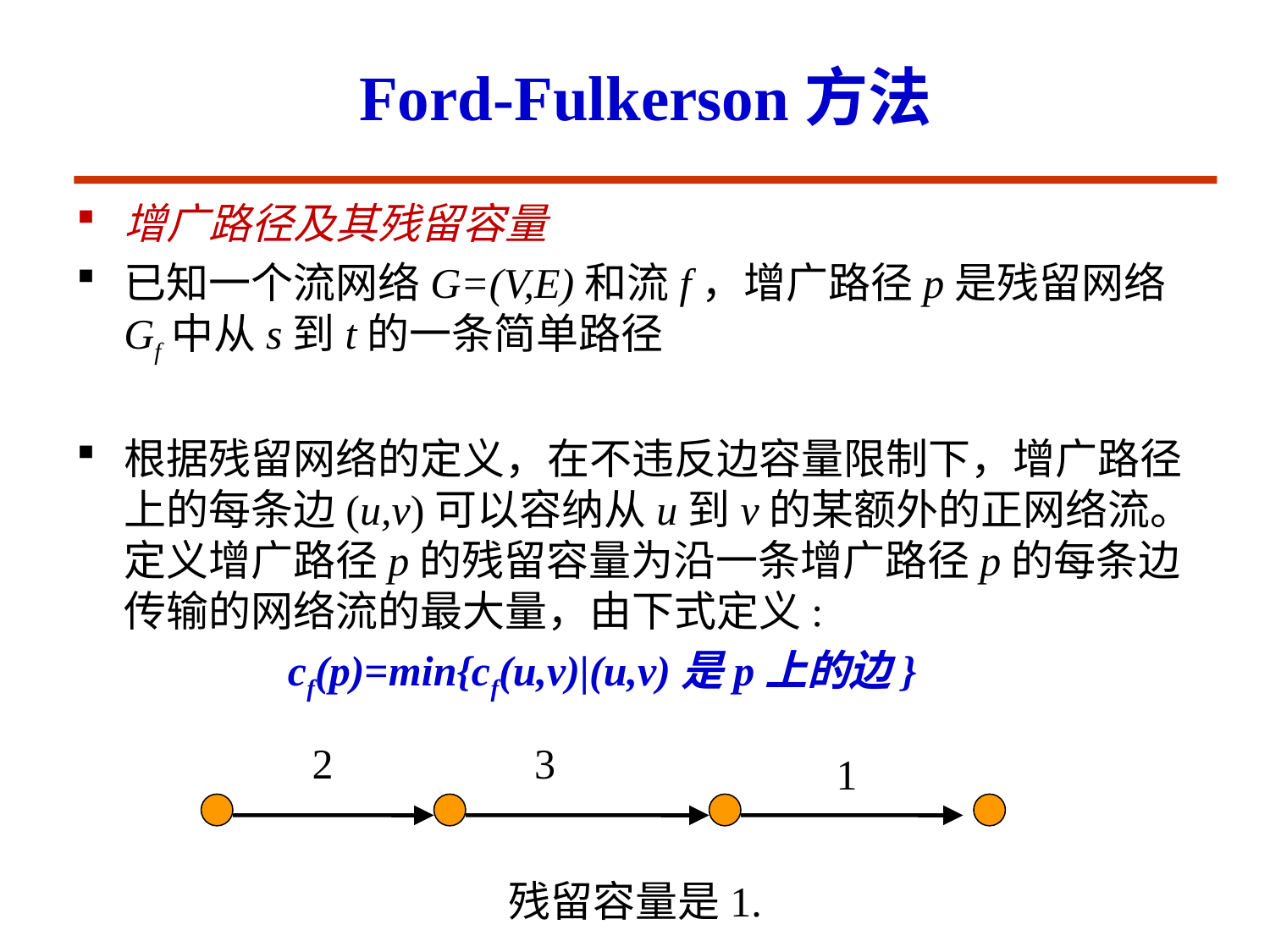

# Ford-Fulkerson方法
增广路径及其残留容量
已知一个流网络G=(V,E)和流f，增广路径p是残留网络Gf中从s到t的一条简单路径

根据残留网络的定义，在不违反边容量限制下，增广路径上的每条边(u,v)可以容纳从u到v的某额外的正网络流。定义增广路径p的残留容量为沿一条增广路径p的每条边传输的网络流的最大量，由下式定义:
                    cf(p)=min{cf(u,v)|(u,v)是p上的边}

2
3
1

残留容量是1.